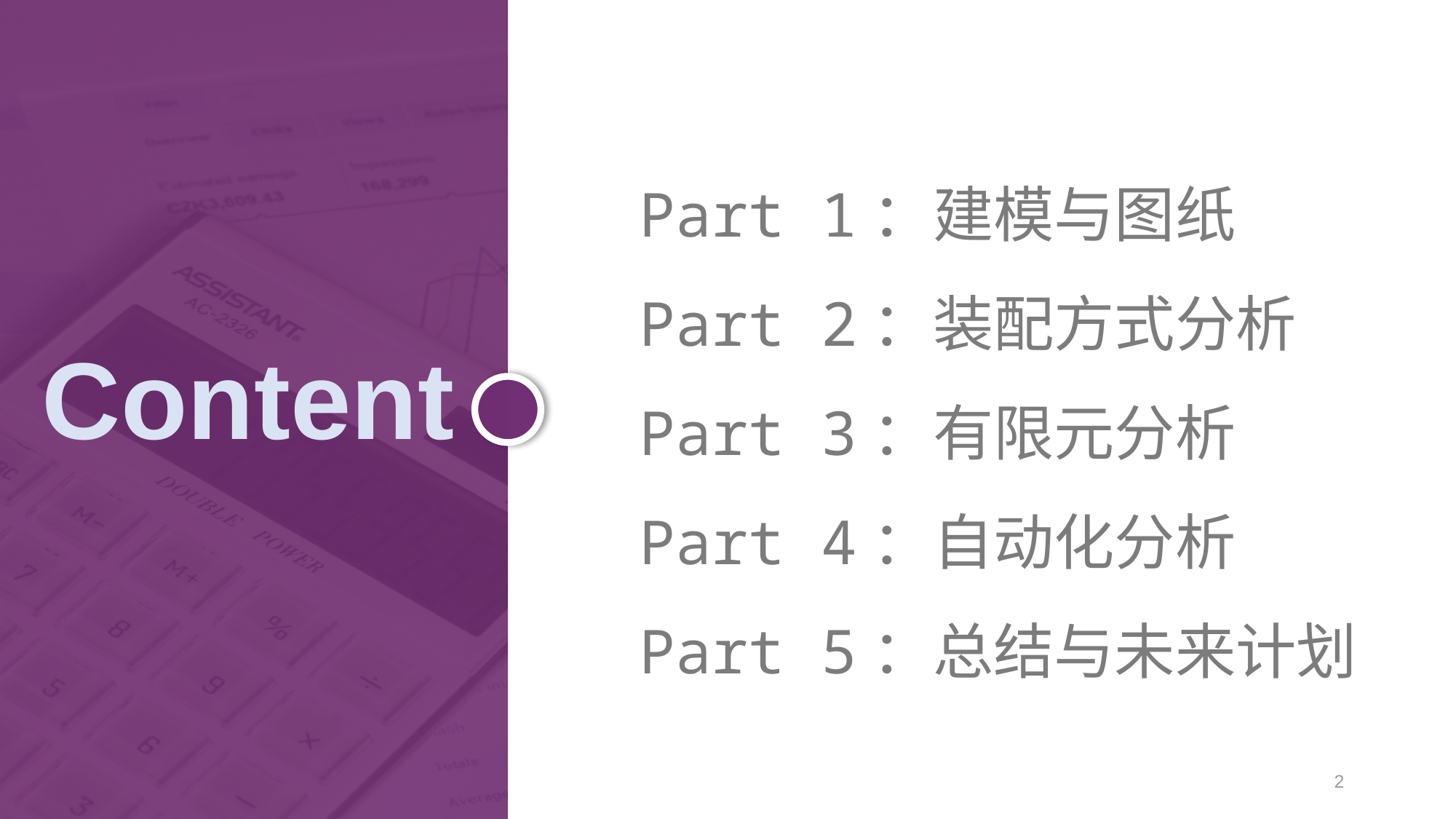

Part 1：建模与图纸
Part 2：装配方式分析
Part 3：有限元分析
Part 4：自动化分析
Part 5：总结与未来计划
Content
2